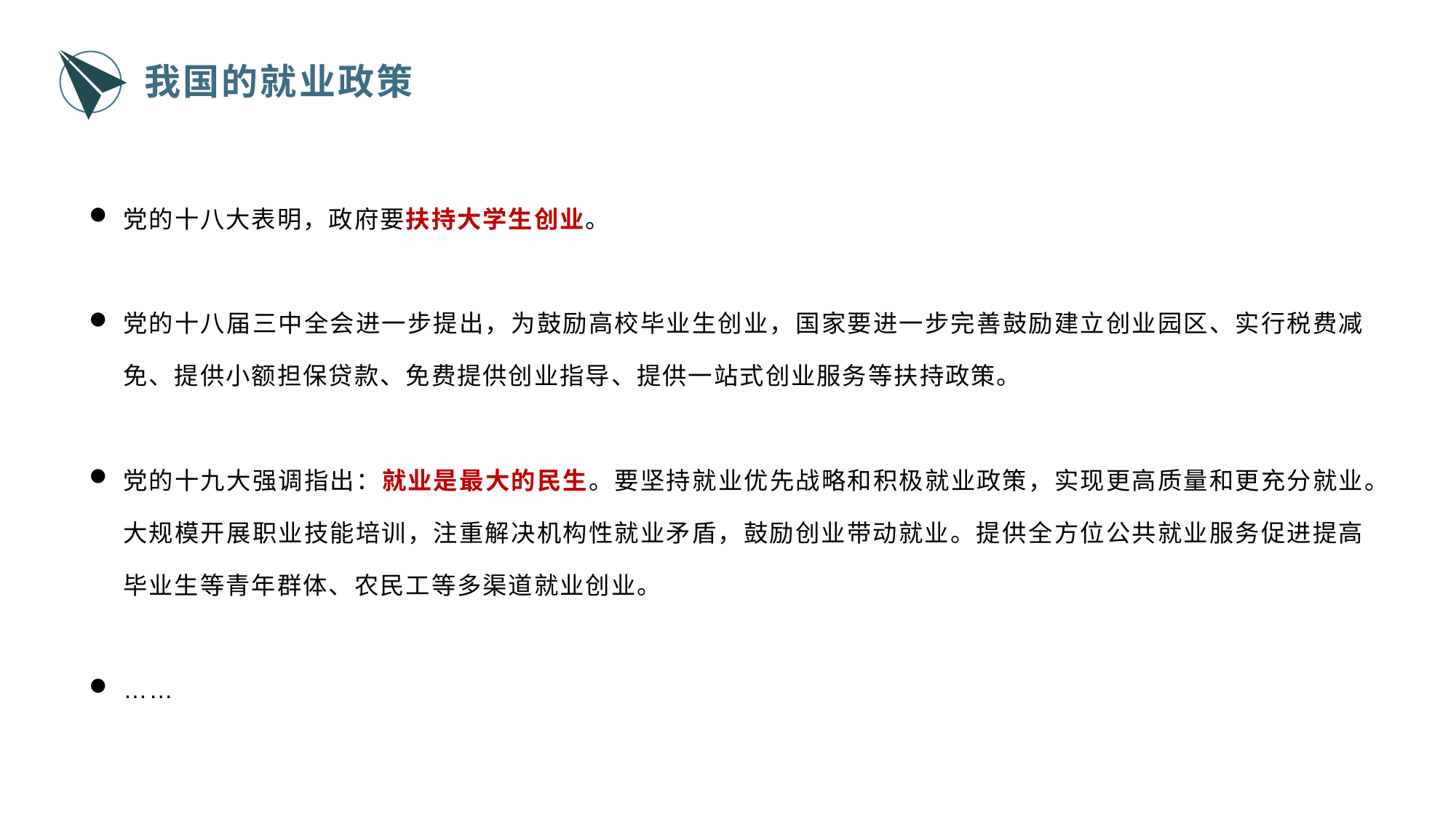

我国的就业政策
党的十八大表明，政府要扶持大学生创业。

党的十八届三中全会进一步提出，为鼓励高校毕业生创业，国家要进一步完善鼓励建立创业园区、实行税费减免、提供小额担保贷款、免费提供创业指导、提供一站式创业服务等扶持政策。

党的十九大强调指出：就业是最大的民生。要坚持就业优先战略和积极就业政策，实现更高质量和更充分就业。大规模开展职业技能培训，注重解决机构性就业矛盾，鼓励创业带动就业。提供全方位公共就业服务促进提高毕业生等青年群体、农民工等多渠道就业创业。

……